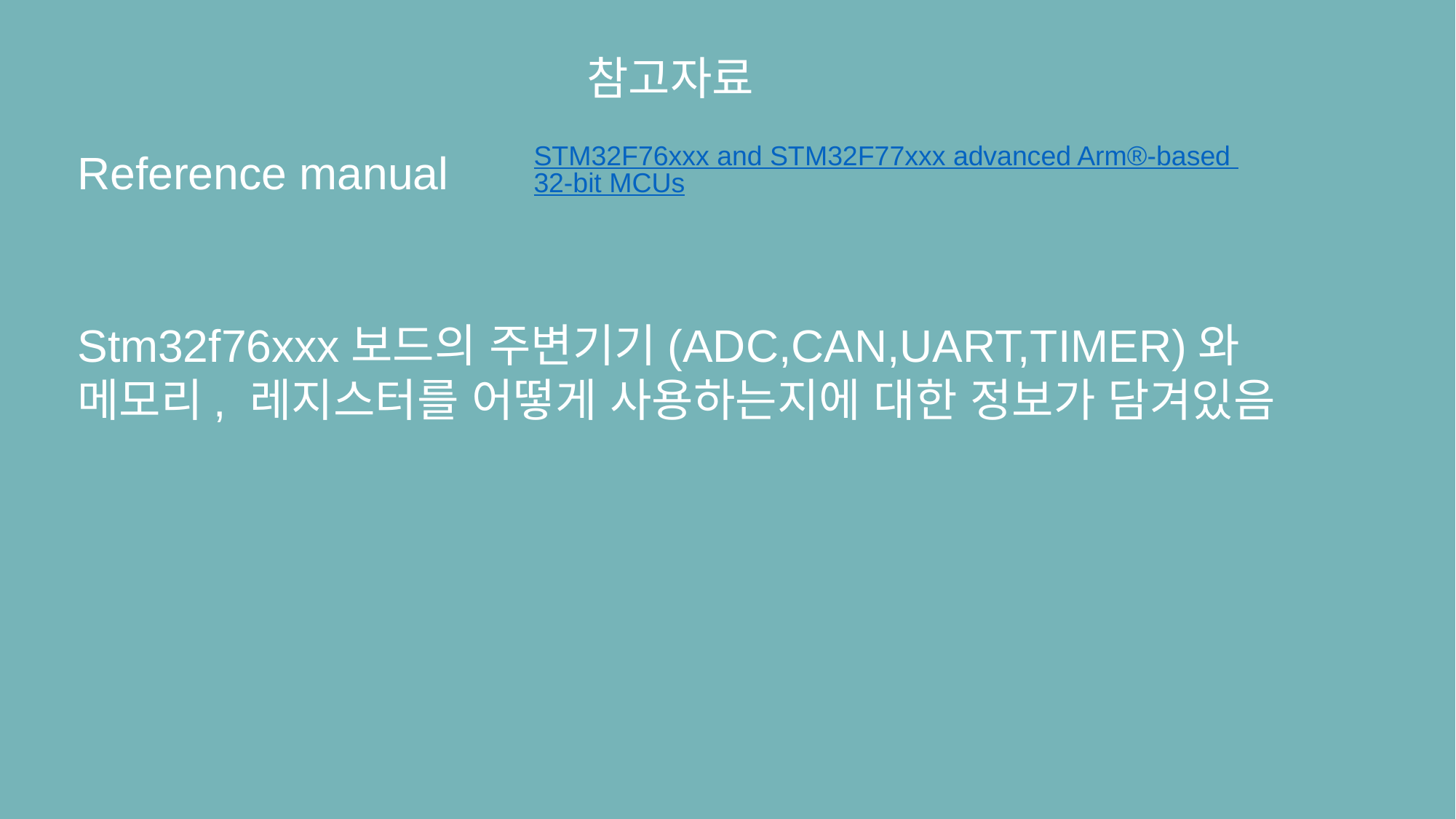

참고자료
STM32F76xxx and STM32F77xxx advanced Arm®-based 32-bit MCUs
Reference manual
Stm32f76xxx보드의 주변기기(ADC,CAN,UART,TIMER)와
메모리, 레지스터를 어떻게 사용하는지에 대한 정보가 담겨있음